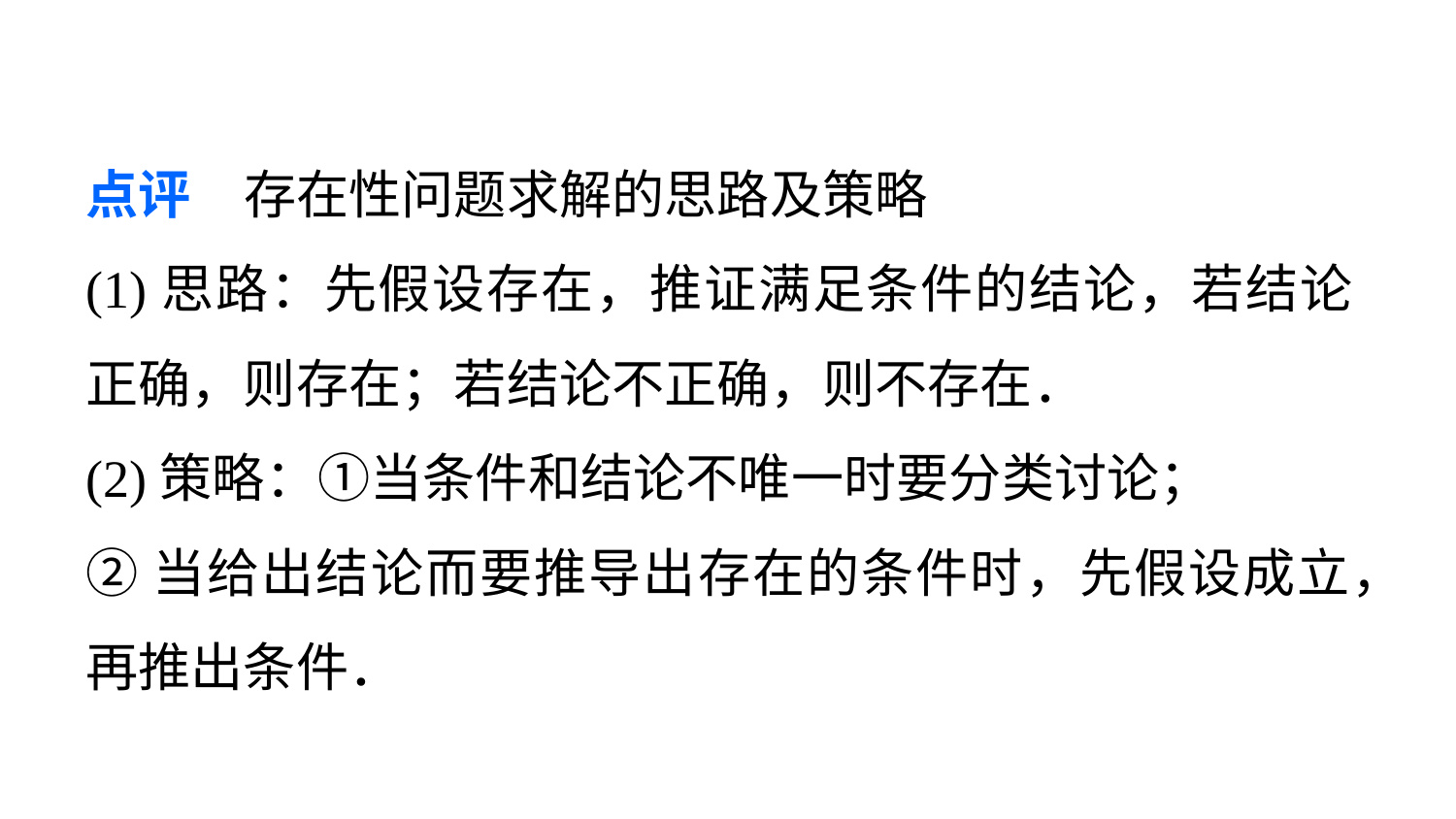

点评　存在性问题求解的思路及策略
(1)思路：先假设存在，推证满足条件的结论，若结论正确，则存在；若结论不正确，则不存在．
(2)策略：①当条件和结论不唯一时要分类讨论；
②当给出结论而要推导出存在的条件时，先假设成立，再推出条件．